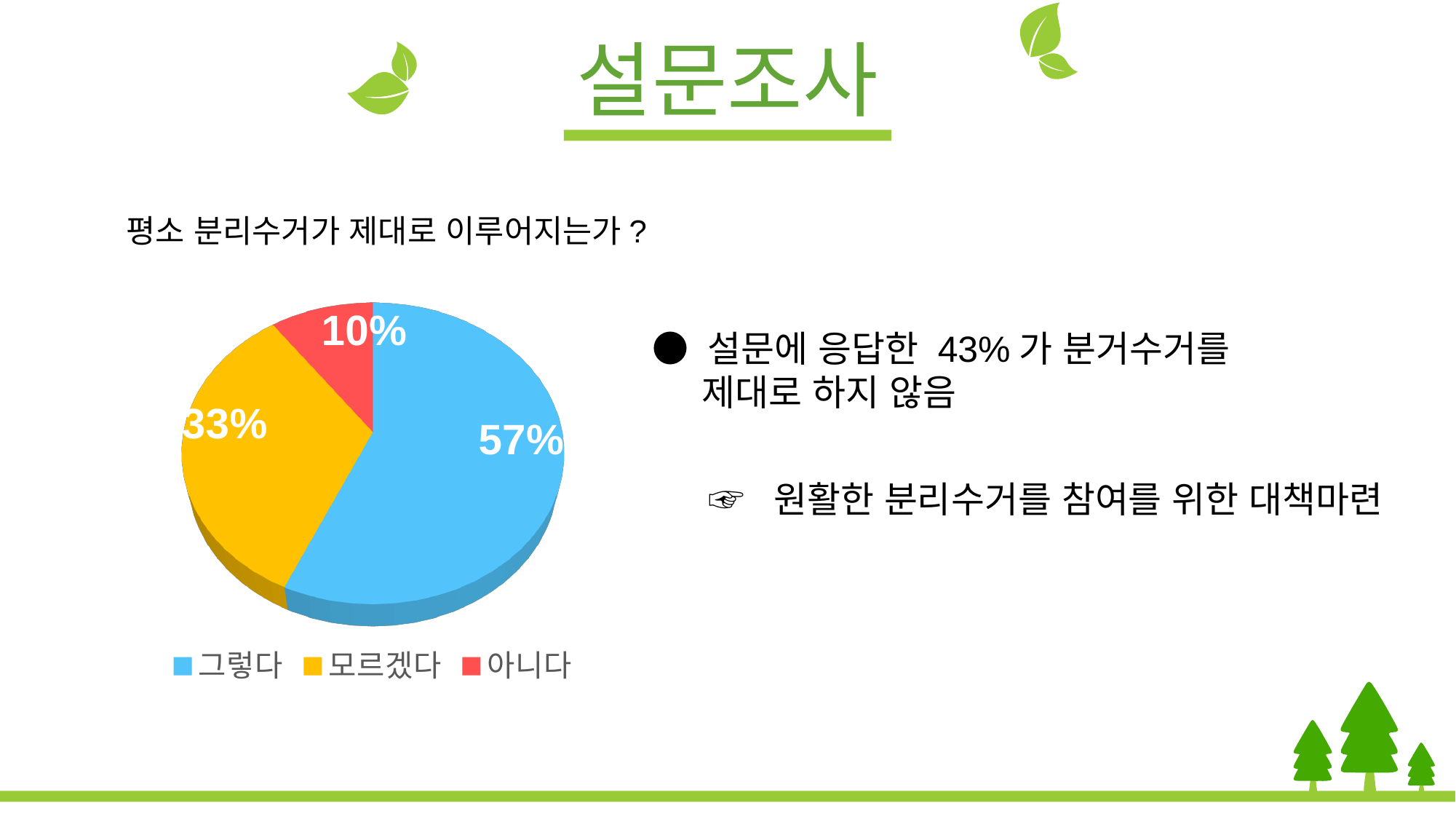

설문조사
평소 분리수거가 제대로 이루어지는가?

[unsupported chart]

● 설문에 응답한 43%가 분거수거를
    제대로 하지 않음
☞  원활한 분리수거를 참여를 위한 대책마련